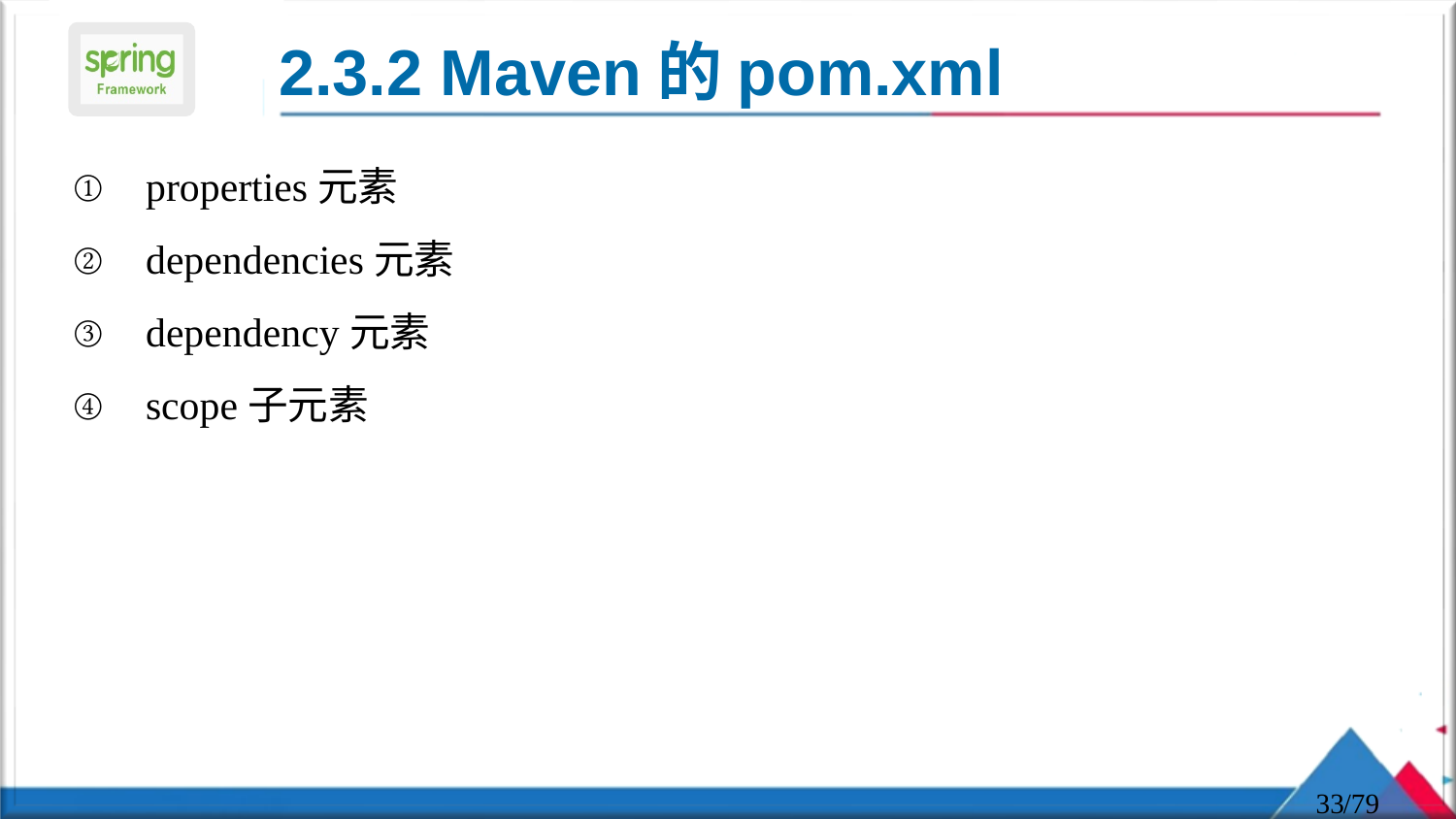

# 2.3.2 Maven的pom.xml
properties元素
dependencies元素
dependency元素
scope子元素
33
/79